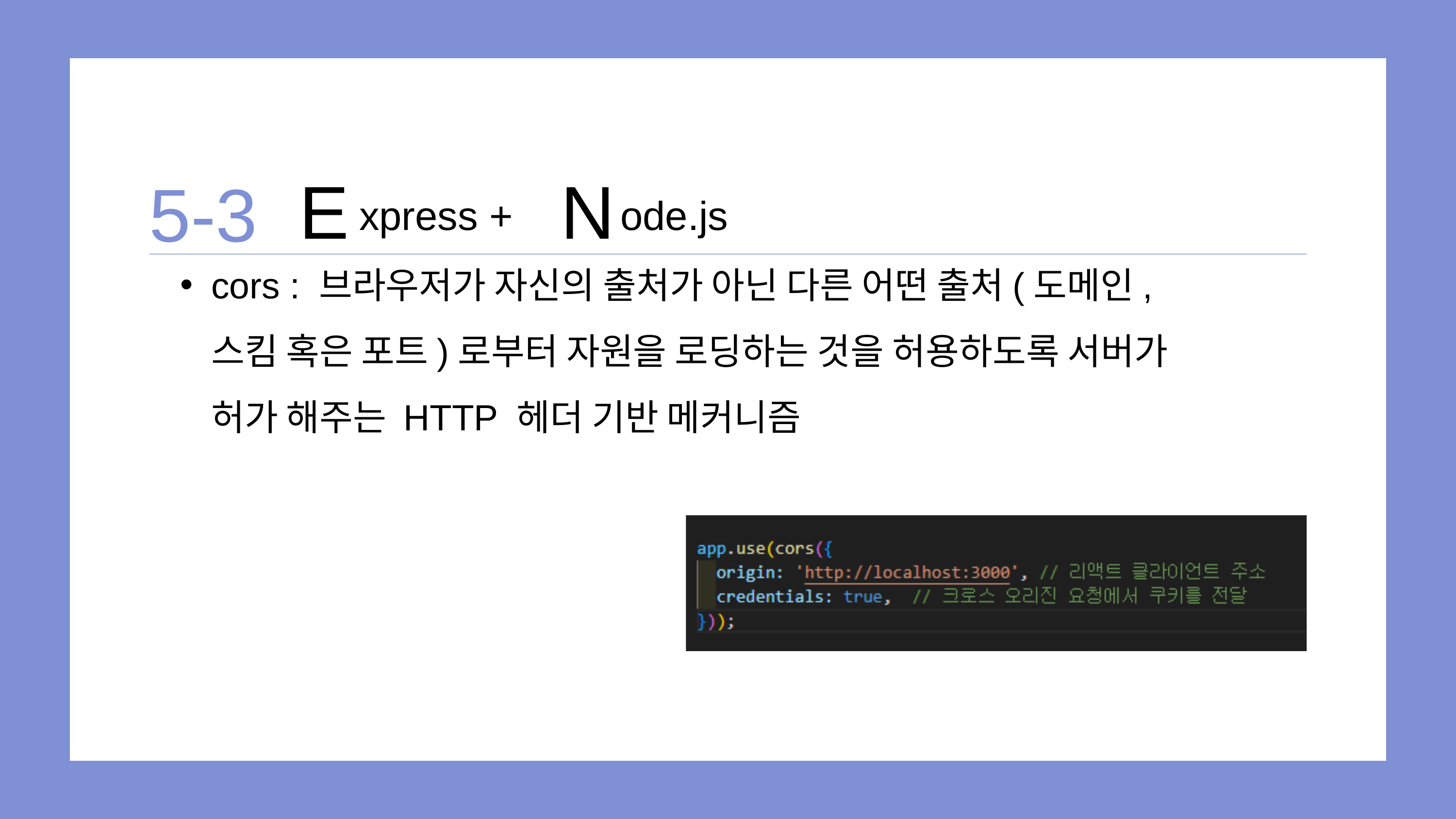

E
N
5-3
xpress +
ode.js
cors : 브라우저가 자신의 출처가 아닌 다른 어떤 출처(도메인, 스킴 혹은 포트)로부터 자원을 로딩하는 것을 허용하도록 서버가 허가 해주는 HTTP 헤더 기반 메커니즘